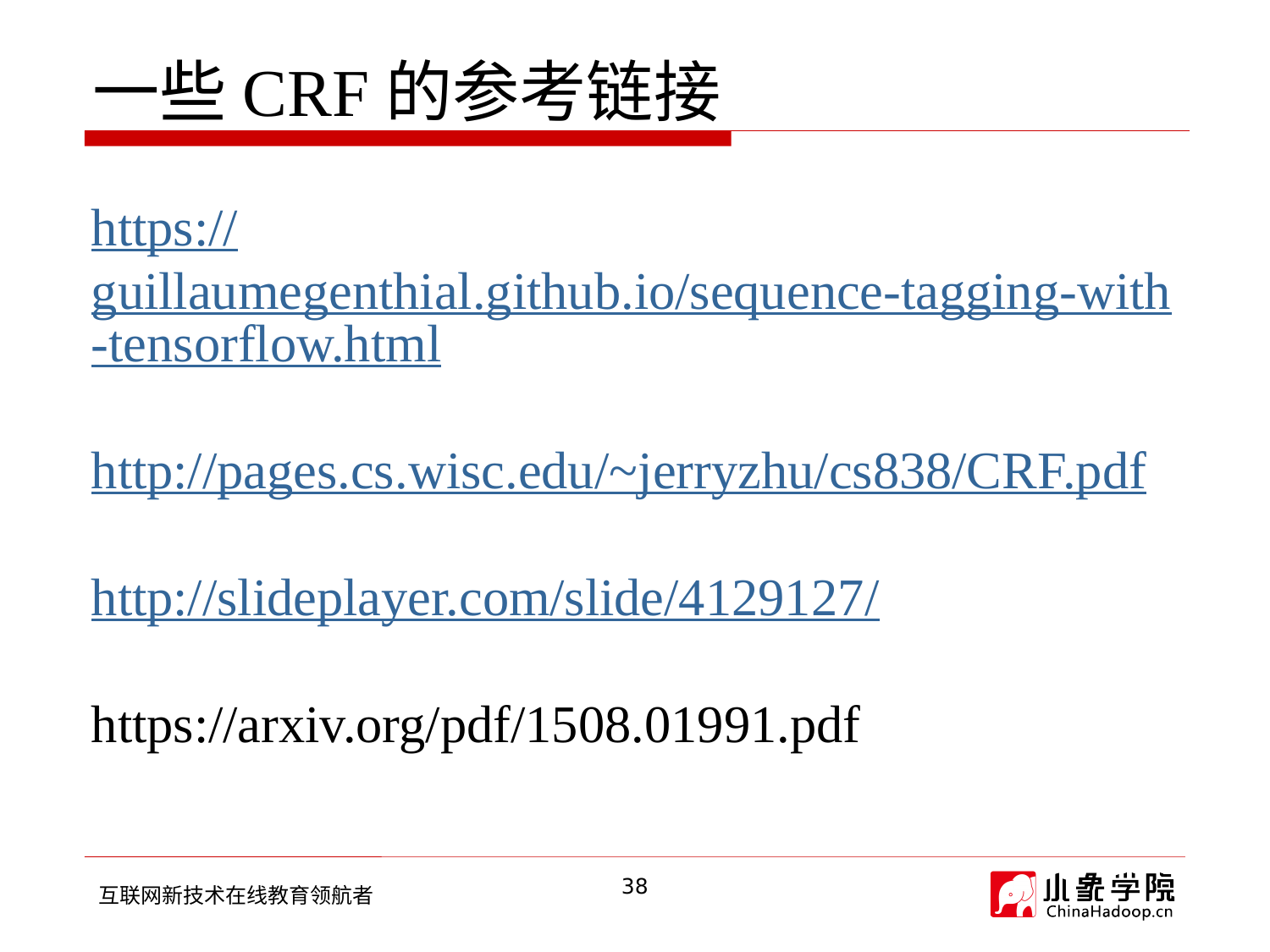

# 一些CRF的参考链接
https://guillaumegenthial.github.io/sequence-tagging-with-tensorflow.html

http://pages.cs.wisc.edu/~jerryzhu/cs838/CRF.pdf

http://slideplayer.com/slide/4129127/

https://arxiv.org/pdf/1508.01991.pdf
38